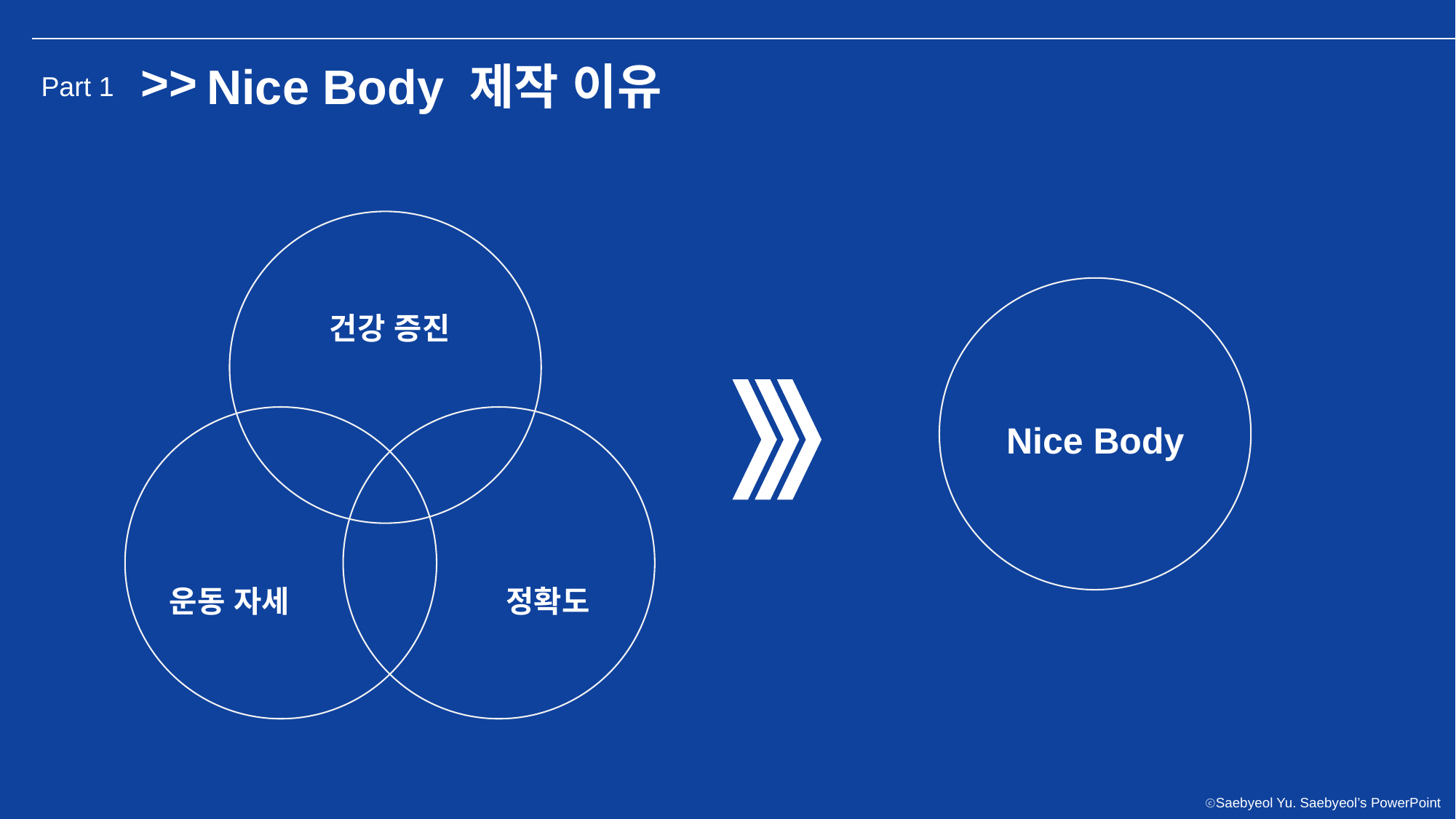

>>
Nice Body 제작 이유
Part 1

건강 증진

운동 자세
정확도

Nice Body